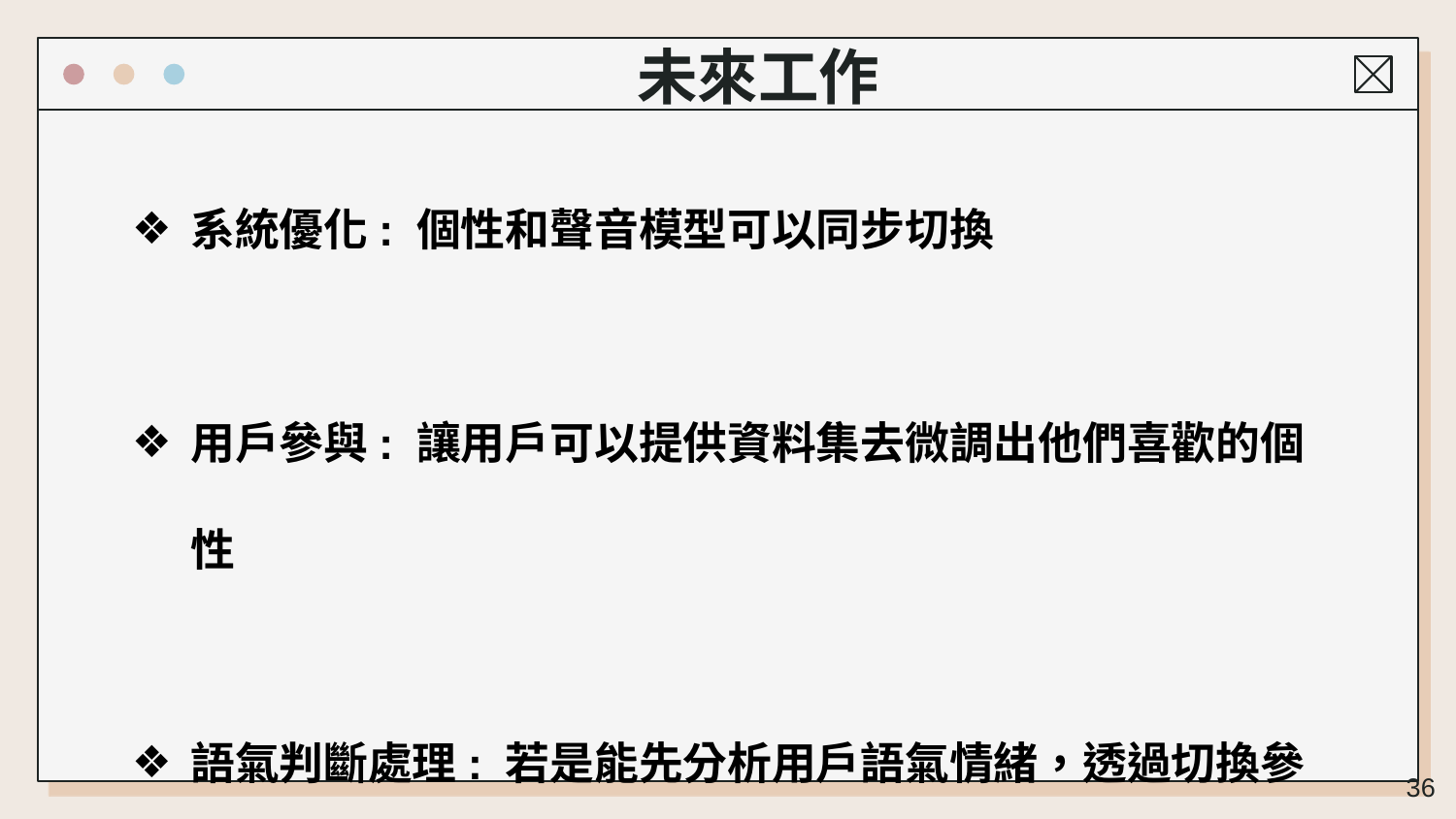

# 未來工作
系統優化: 個性和聲音模型可以同步切換

用戶參與: 讓用戶可以提供資料集去微調出他們喜歡的個性

語氣判斷處理: 若是能先分析用戶語氣情緒，透過切換參考音頻的方式以合適的情緒回復，就能讓對話更貼近真實

36